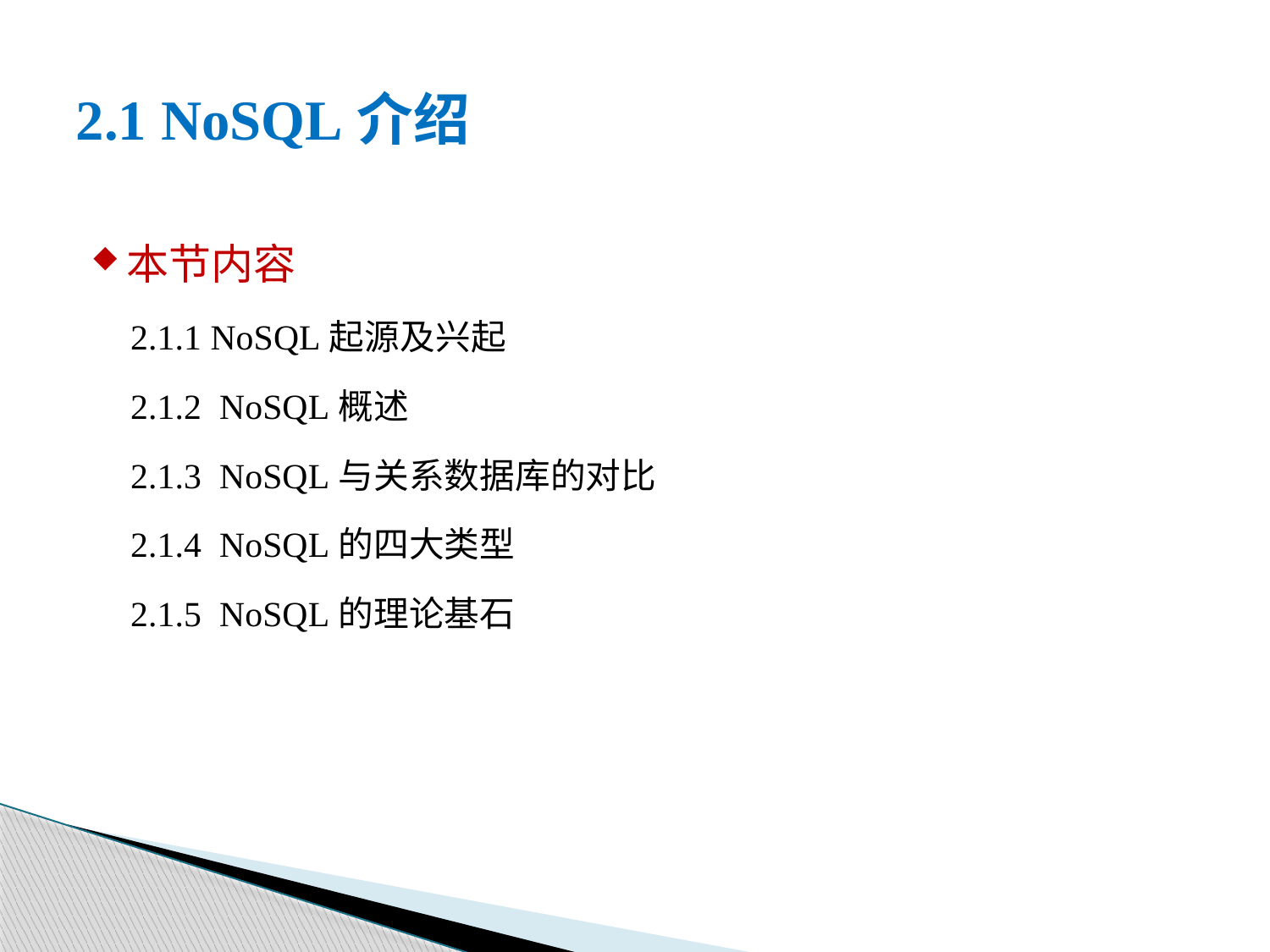

# 2.1 NoSQL介绍
本节内容
2.1.1 NoSQL起源及兴起
2.1.2  NoSQL概述
2.1.3  NoSQL与关系数据库的对比
2.1.4  NoSQL的四大类型
2.1.5  NoSQL的理论基石